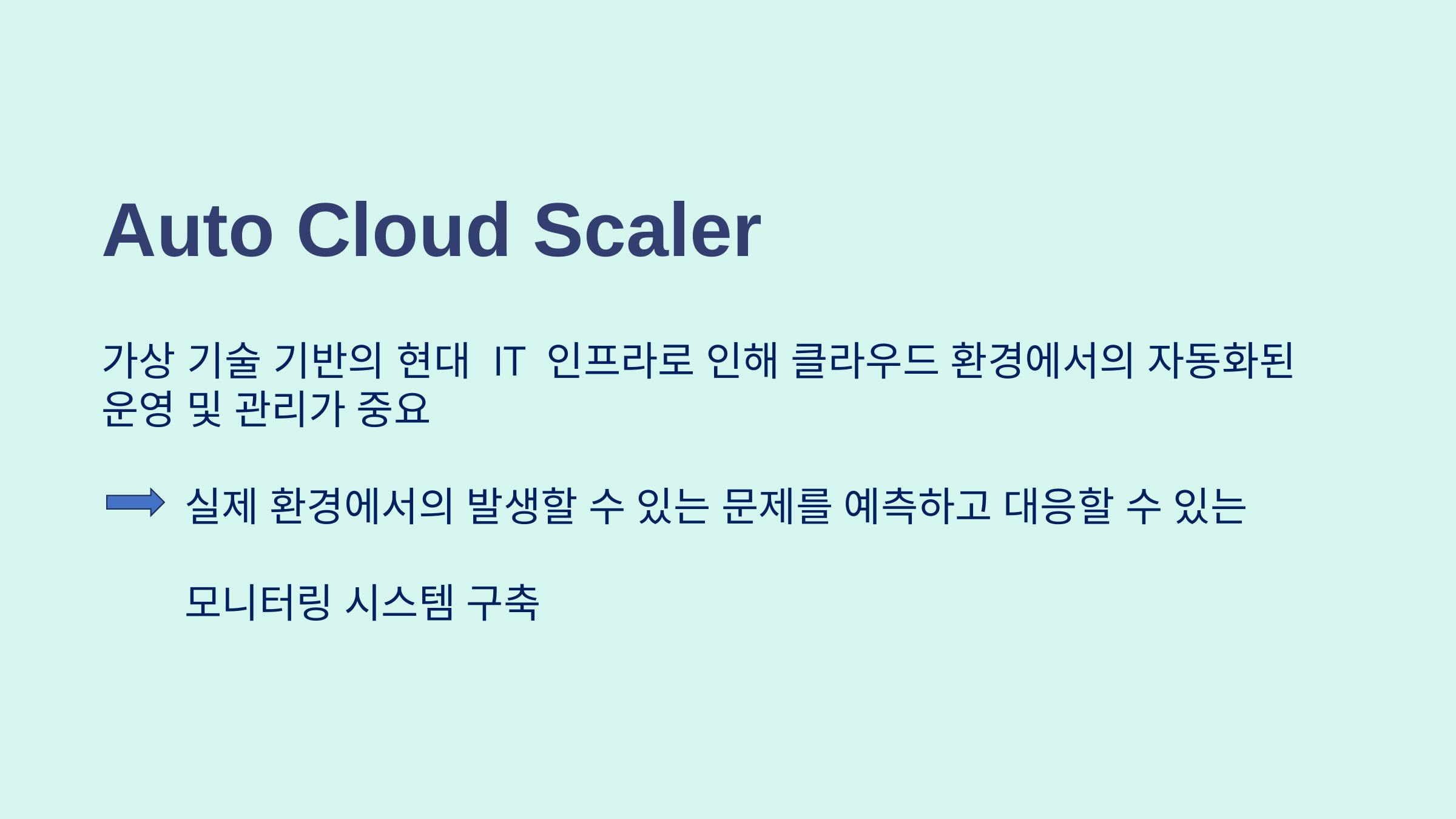

Auto Cloud Scaler

가상 기술 기반의 현대 IT 인프라로 인해 클라우드 환경에서의 자동화된 운영 및 관리가 중요

       실제 환경에서의 발생할 수 있는 문제를 예측하고 대응할 수 있는
       모니터링 시스템 구축